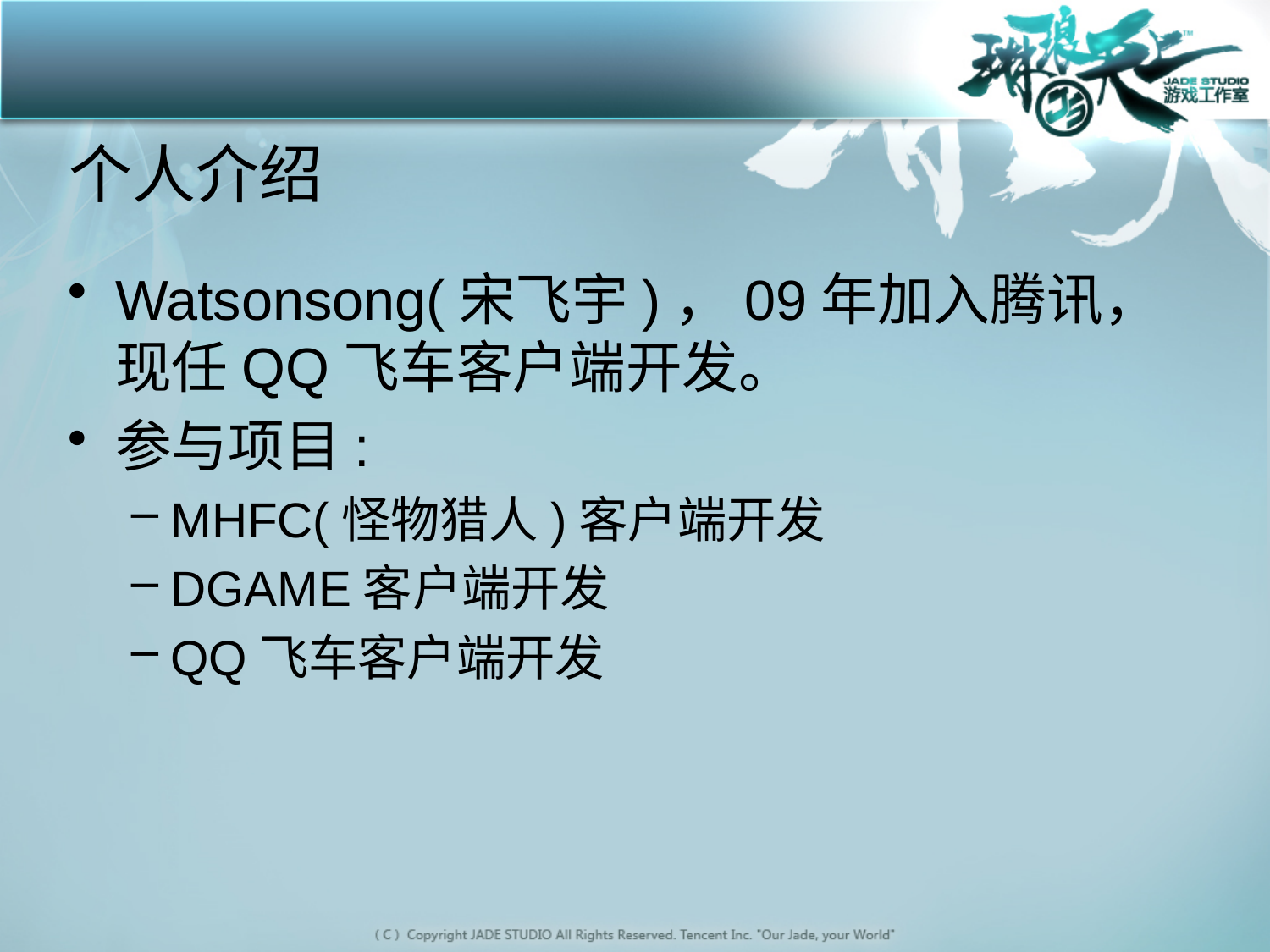

# 个人介绍
Watsonsong(宋飞宇)，09年加入腾讯，现任QQ飞车客户端开发。
参与项目:
MHFC(怪物猎人)客户端开发
DGAME客户端开发
QQ飞车客户端开发